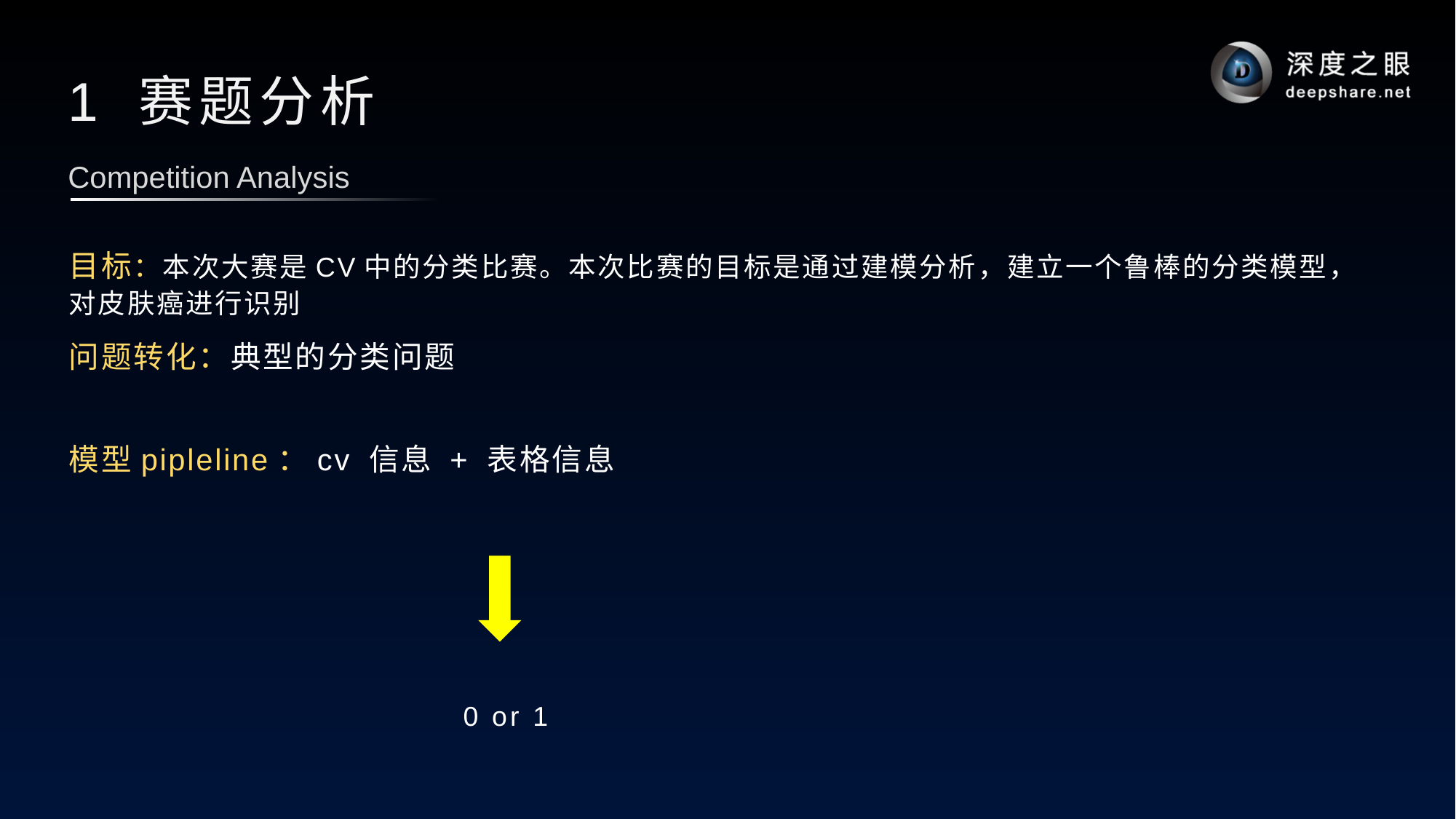

# 1 赛题分析
Competition Analysis
目标：本次大赛是CV中的分类比赛。本次比赛的目标是通过建模分析，建立一个鲁棒的分类模型，对皮肤癌进行识别
问题转化：典型的分类问题

模型pipleline：cv 信息 + 表格信息

0 or 1